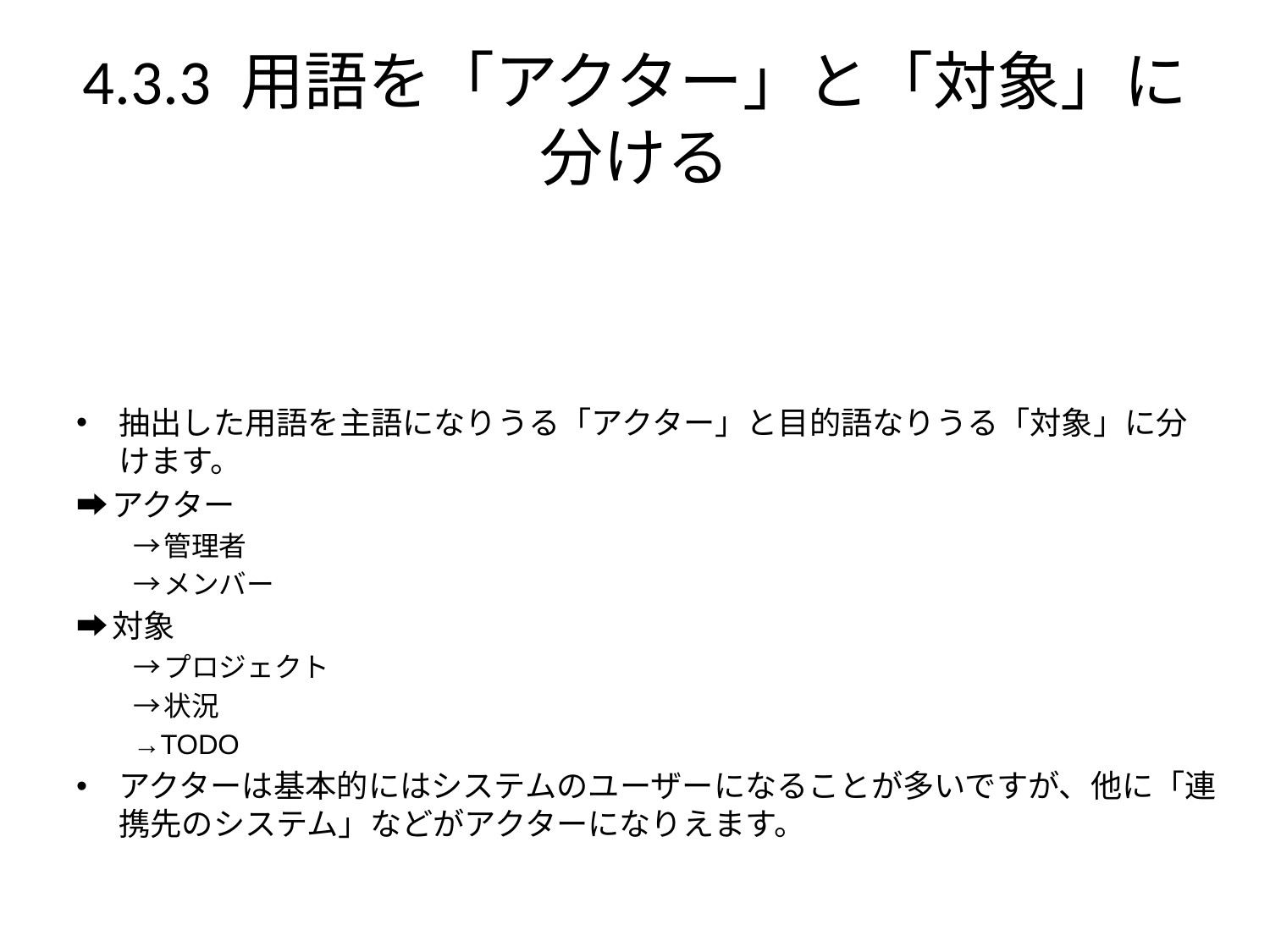

# 4.3.3 用語を「アクター」と「対象」に分ける
抽出した用語を主語になりうる「アクター」と目的語なりうる「対象」に分けます。
➡アクター
→管理者
→メンバー
➡対象
→プロジェクト
→状況
→TODO
アクターは基本的にはシステムのユーザーになることが多いですが、他に「連携先のシステム」などがアクターになりえます。